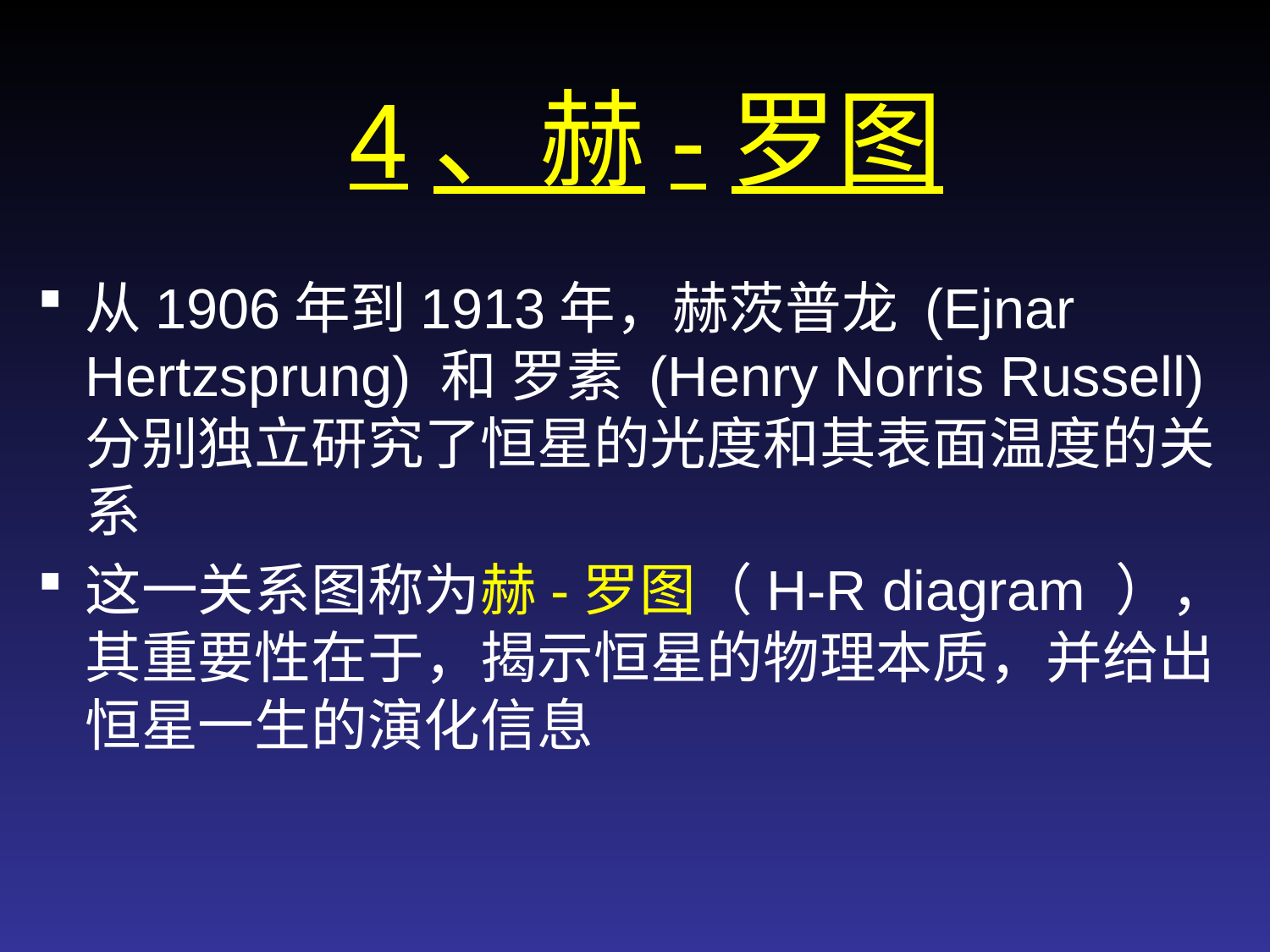

# 4、赫-罗图
从1906年到1913年，赫茨普龙 (Ejnar Hertzsprung) 和 罗素 (Henry Norris Russell)分别独立研究了恒星的光度和其表面温度的关系
这一关系图称为赫-罗图（H-R diagram ），其重要性在于，揭示恒星的物理本质，并给出恒星一生的演化信息